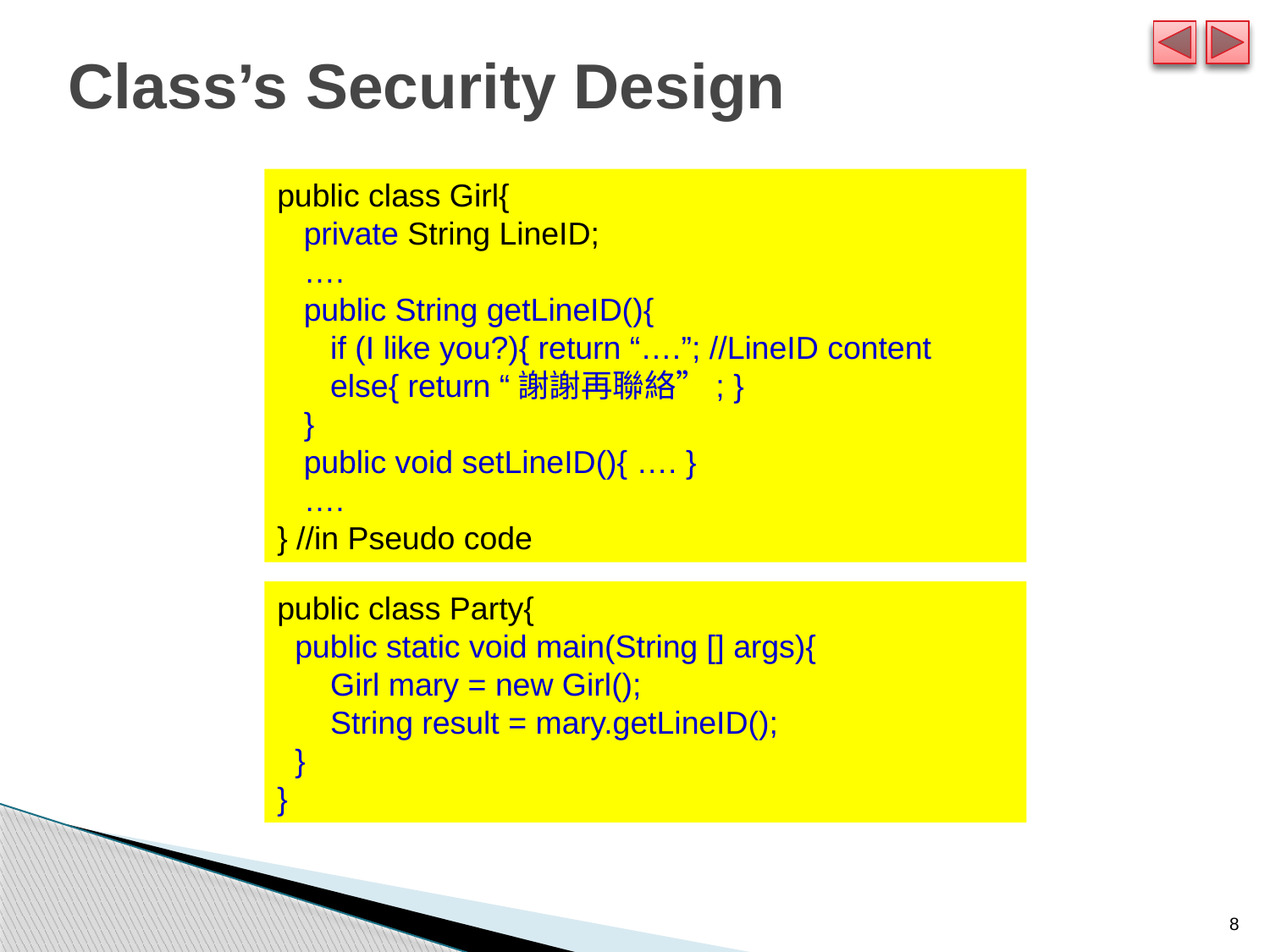

# Class’s Security Design
public class Girl{
   private String LineID;
   ….
   public String getLineID(){
      if (I like you?){ return “….”; //LineID content
      else{ return “謝謝再聯絡”; }
   }
   public void setLineID(){ …. }
   ….
} //in Pseudo code
public class Party{
  public static void main(String [] args){
      Girl mary = new Girl();
      String result = mary.getLineID();
  }
}
8